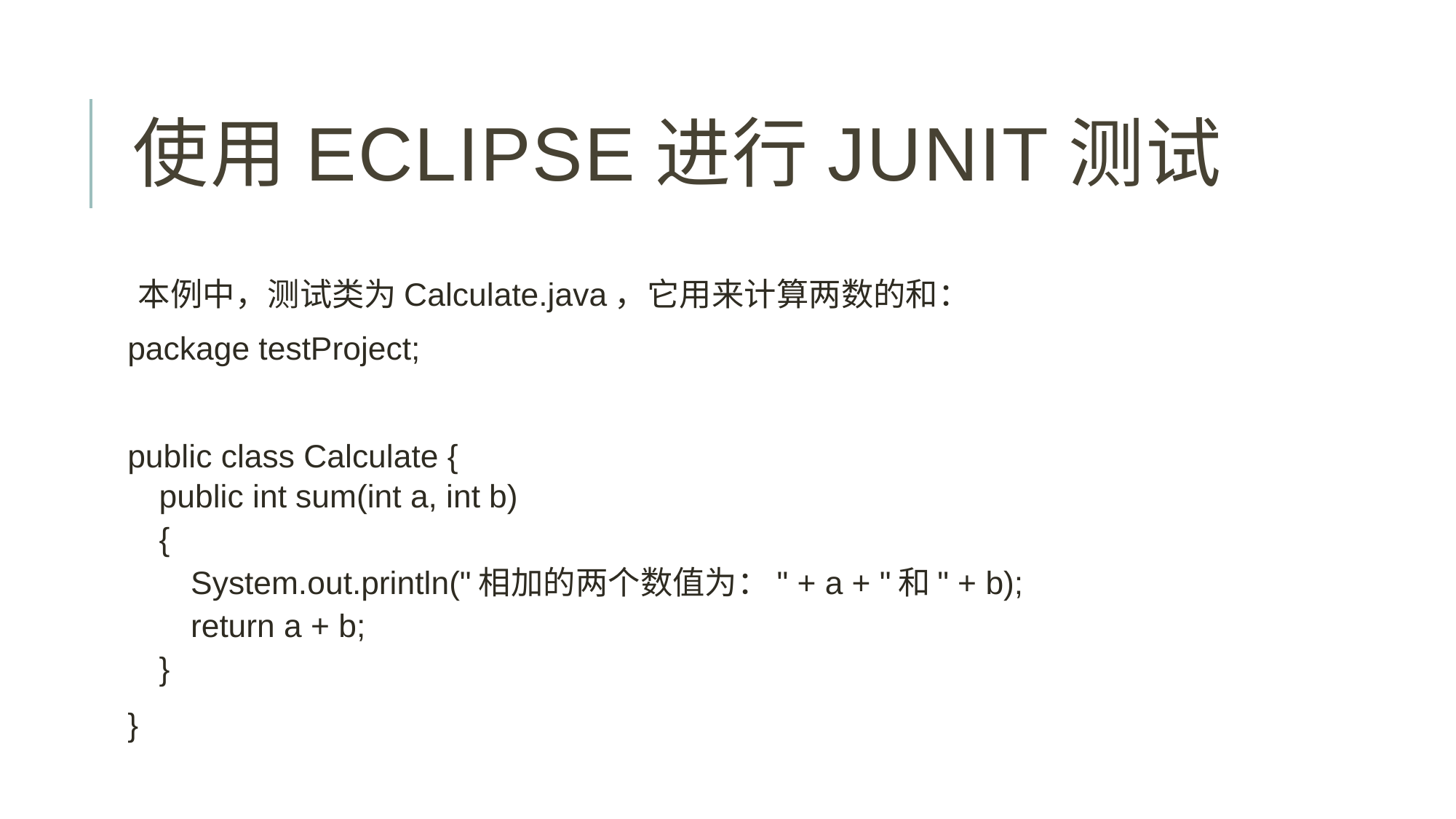

# 使用Eclipse进行Junit测试
本例中，测试类为Calculate.java，它用来计算两数的和：
package testProject;

public class Calculate {
public int sum(int a, int b)
{
System.out.println("相加的两个数值为：" + a + "和" + b);
return a + b;
}
}